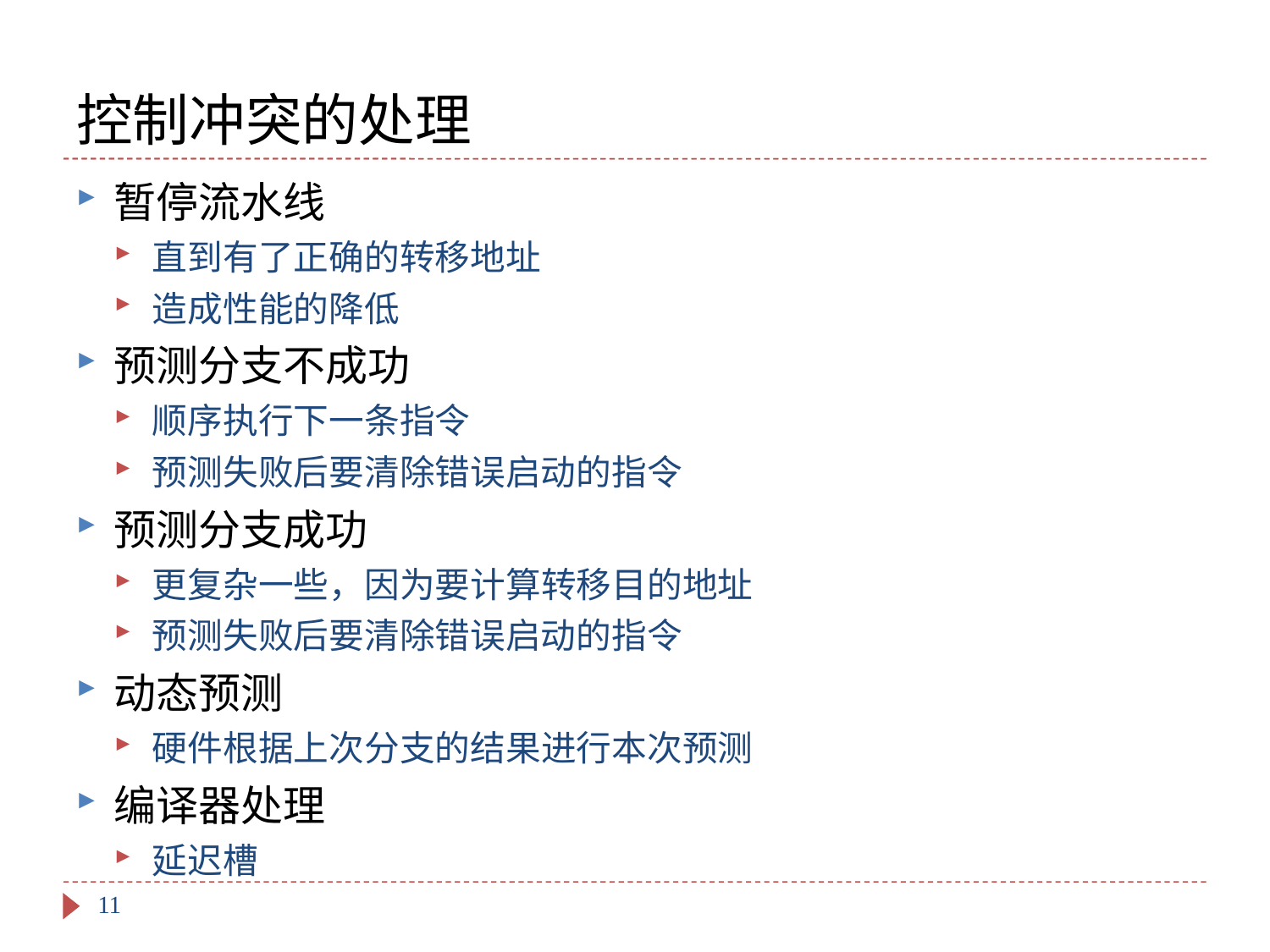

# 控制冲突的处理
暂停流水线
直到有了正确的转移地址
造成性能的降低
预测分支不成功
顺序执行下一条指令
预测失败后要清除错误启动的指令
预测分支成功
更复杂一些，因为要计算转移目的地址
预测失败后要清除错误启动的指令
动态预测
硬件根据上次分支的结果进行本次预测
编译器处理
延迟槽

11